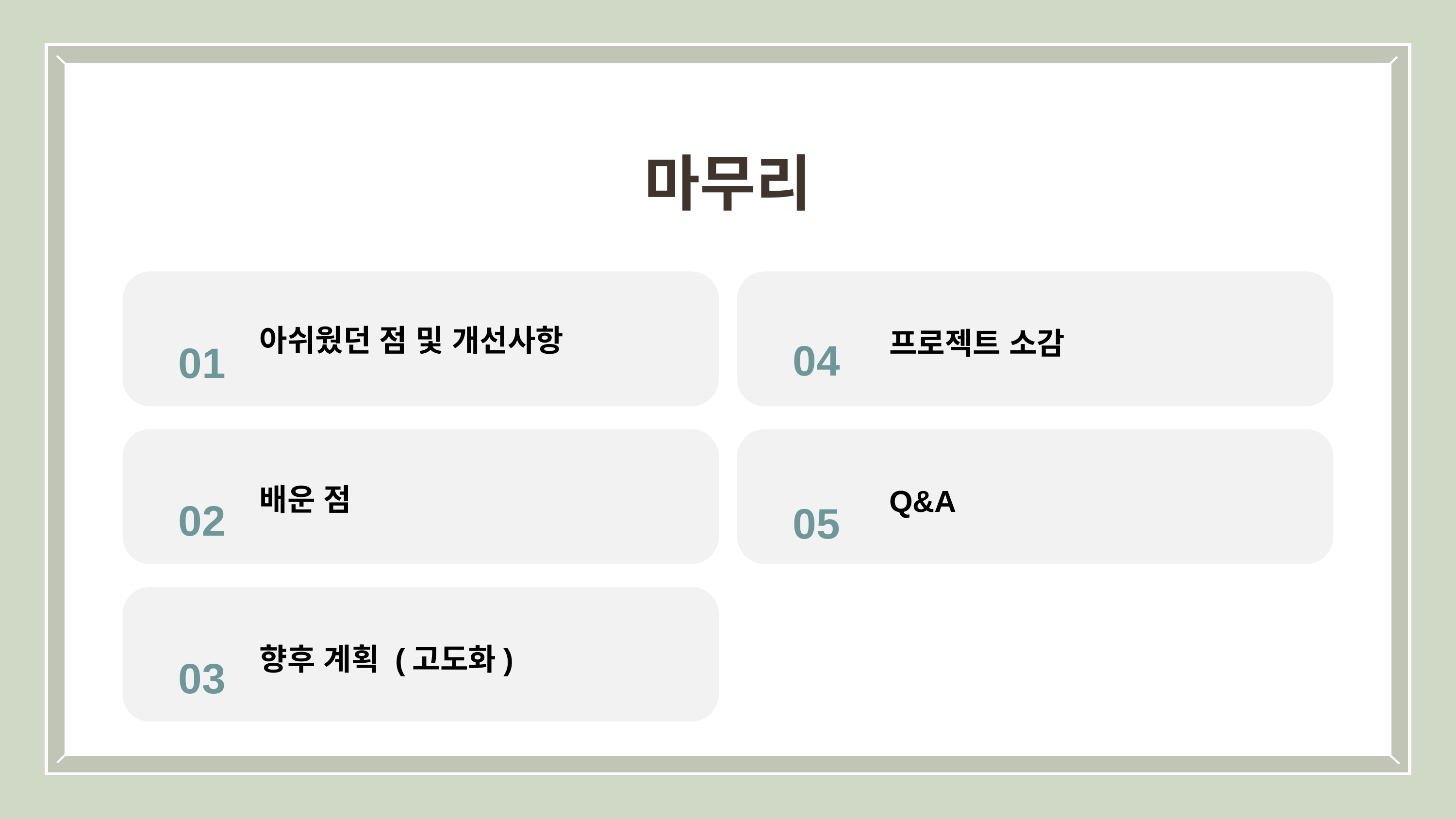

마무리

04
01
아쉬웠던 점 및 개선사항
프로젝트 소감

02
05
배운 점
Q&A

03
향후 계획 (고도화)